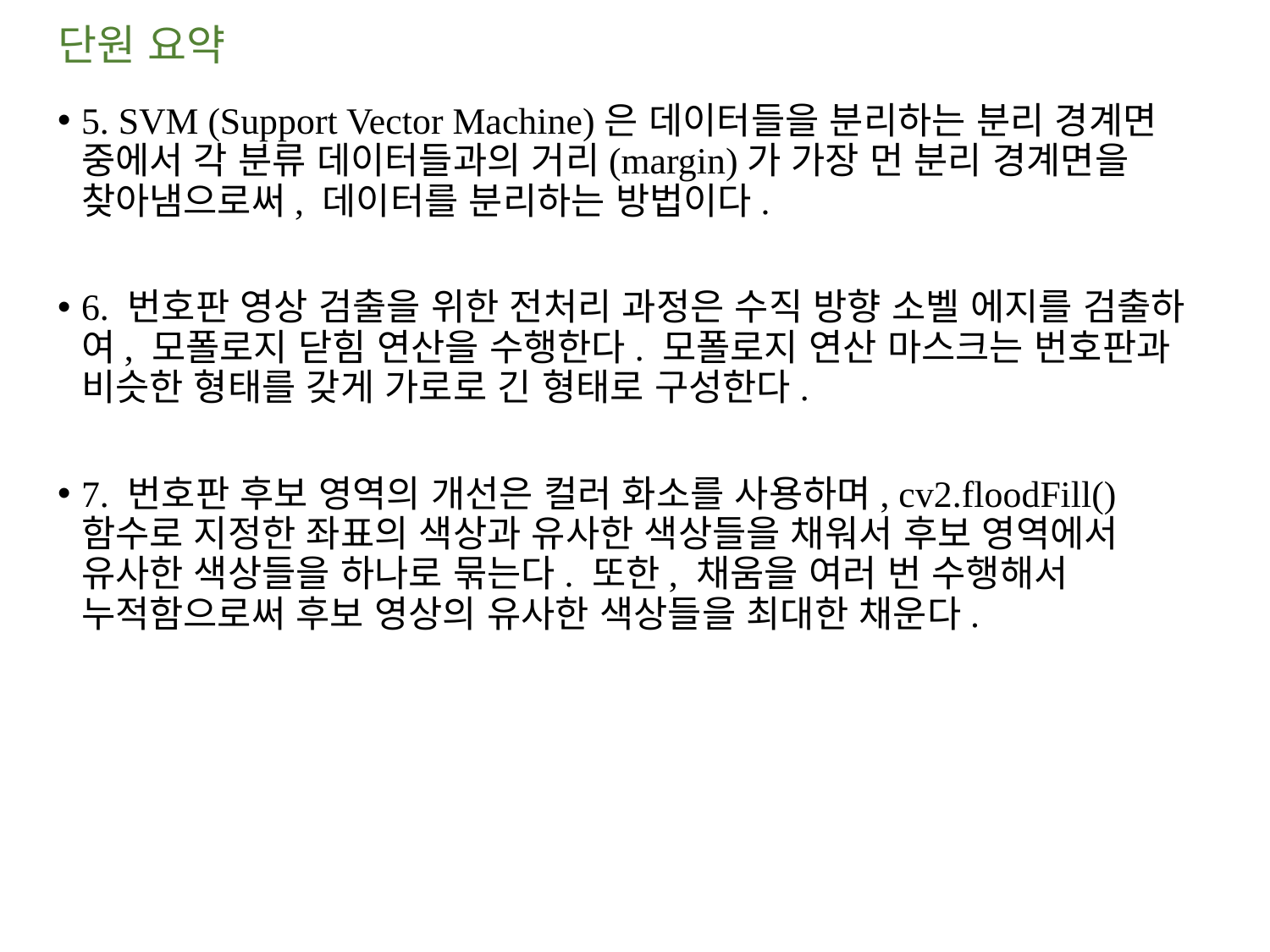

# 단원 요약
5. SVM (Support Vector Machine)은 데이터들을 분리하는 분리 경계면 중에서 각 분류 데이터들과의 거리(margin)가 가장 먼 분리 경계면을 찾아냄으로써, 데이터를 분리하는 방법이다.

6. 번호판 영상 검출을 위한 전처리 과정은 수직 방향 소벨 에지를 검출하여, 모폴로지 닫힘 연산을 수행한다. 모폴로지 연산 마스크는 번호판과 비슷한 형태를 갖게 가로로 긴 형태로 구성한다.

7. 번호판 후보 영역의 개선은 컬러 화소를 사용하며, cv2.floodFill() 함수로 지정한 좌표의 색상과 유사한 색상들을 채워서 후보 영역에서 유사한 색상들을 하나로 묶는다. 또한, 채움을 여러 번 수행해서 누적함으로써 후보 영상의 유사한 색상들을 최대한 채운다.